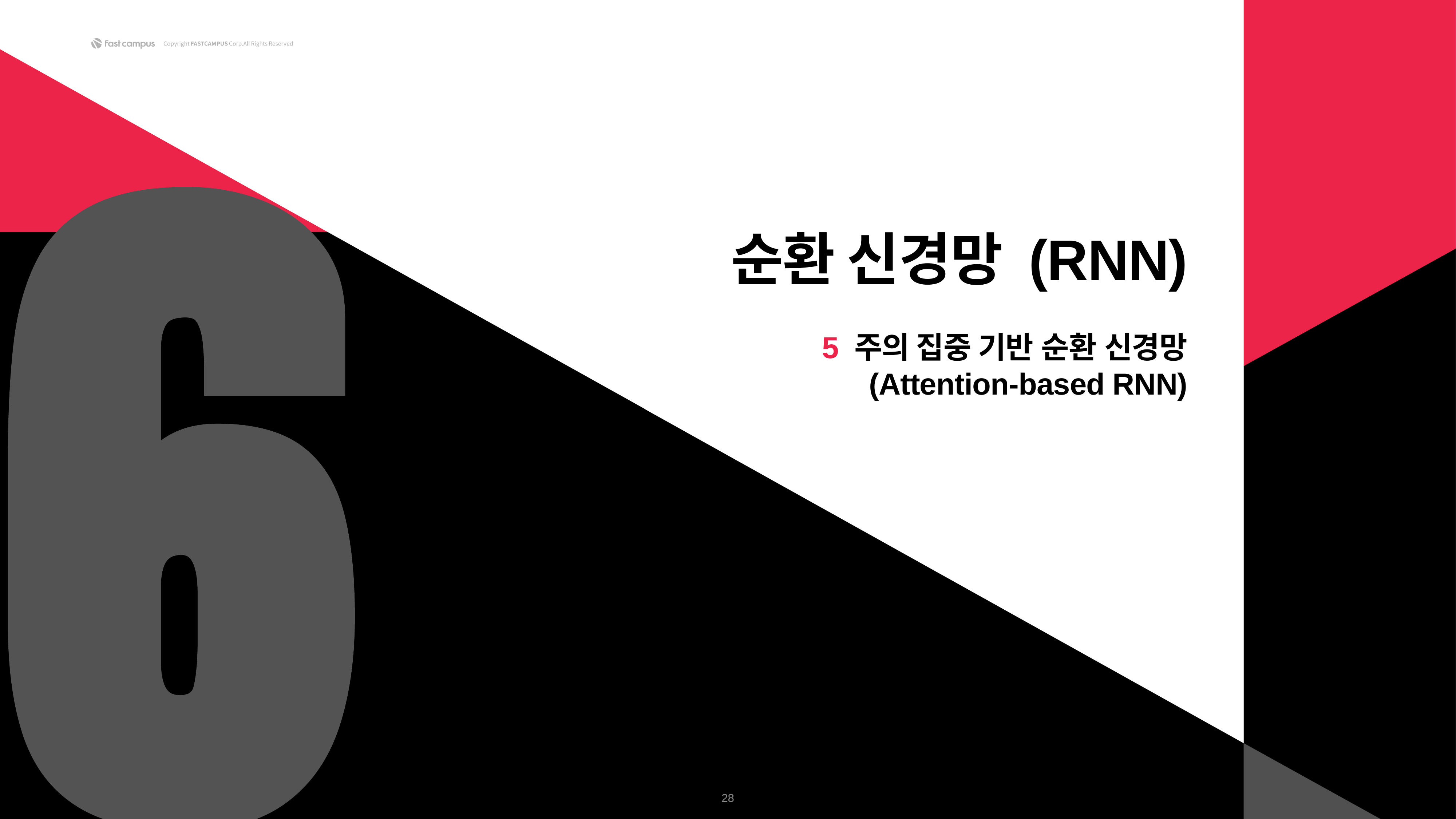

6
순환 신경망 (RNN)

5 주의 집중 기반 순환 신경망
(Attention-based RNN)

28